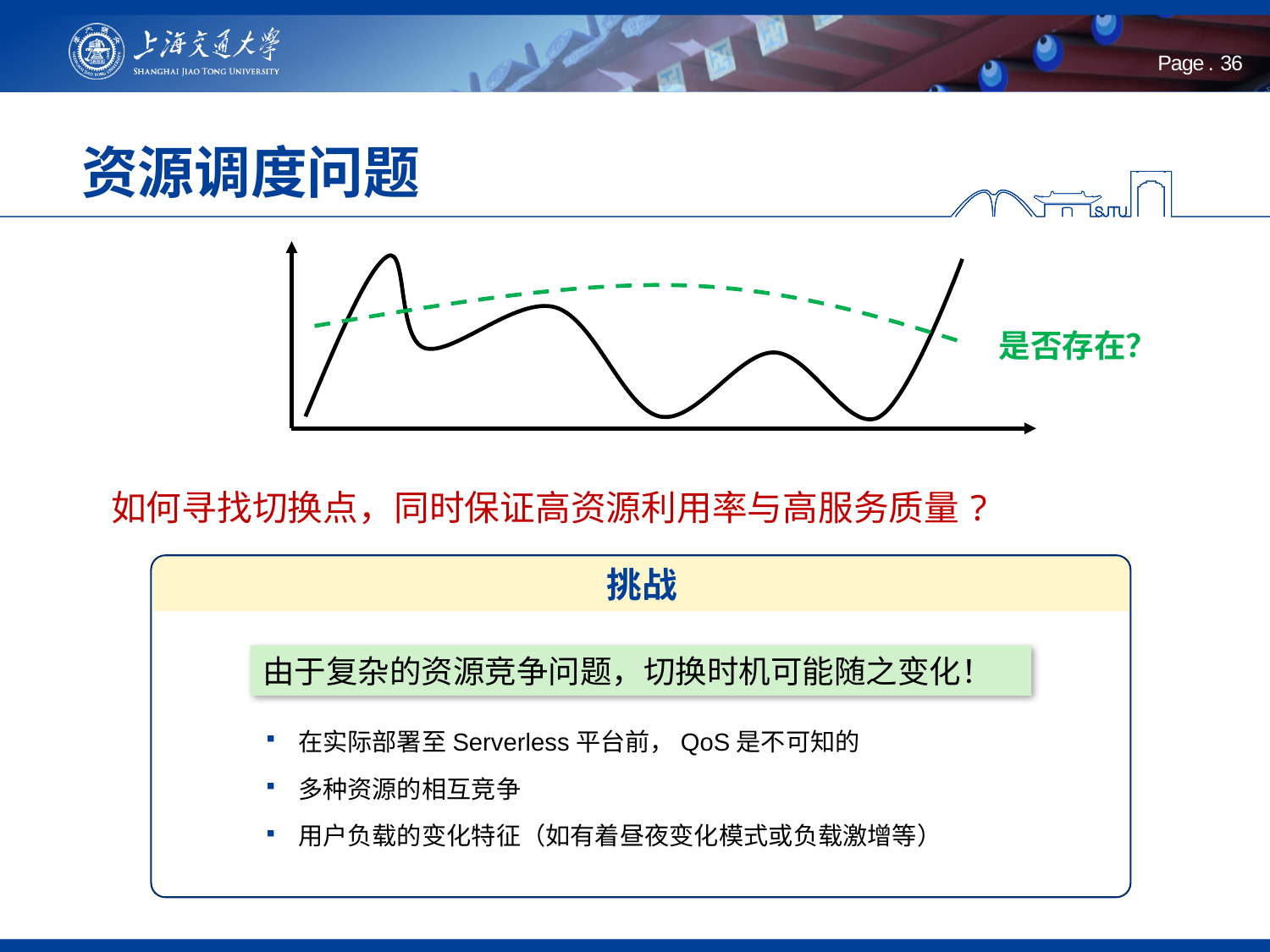

# 资源调度问题

是否存在？
如何寻找切换点，同时保证高资源利用率与高服务质量?

挑战
由于复杂的资源竞争问题，切换时机可能随之变化！
在实际部署至Serverless平台前，QoS是不可知的
多种资源的相互竞争
用户负载的变化特征（如有着昼夜变化模式或负载激增等）